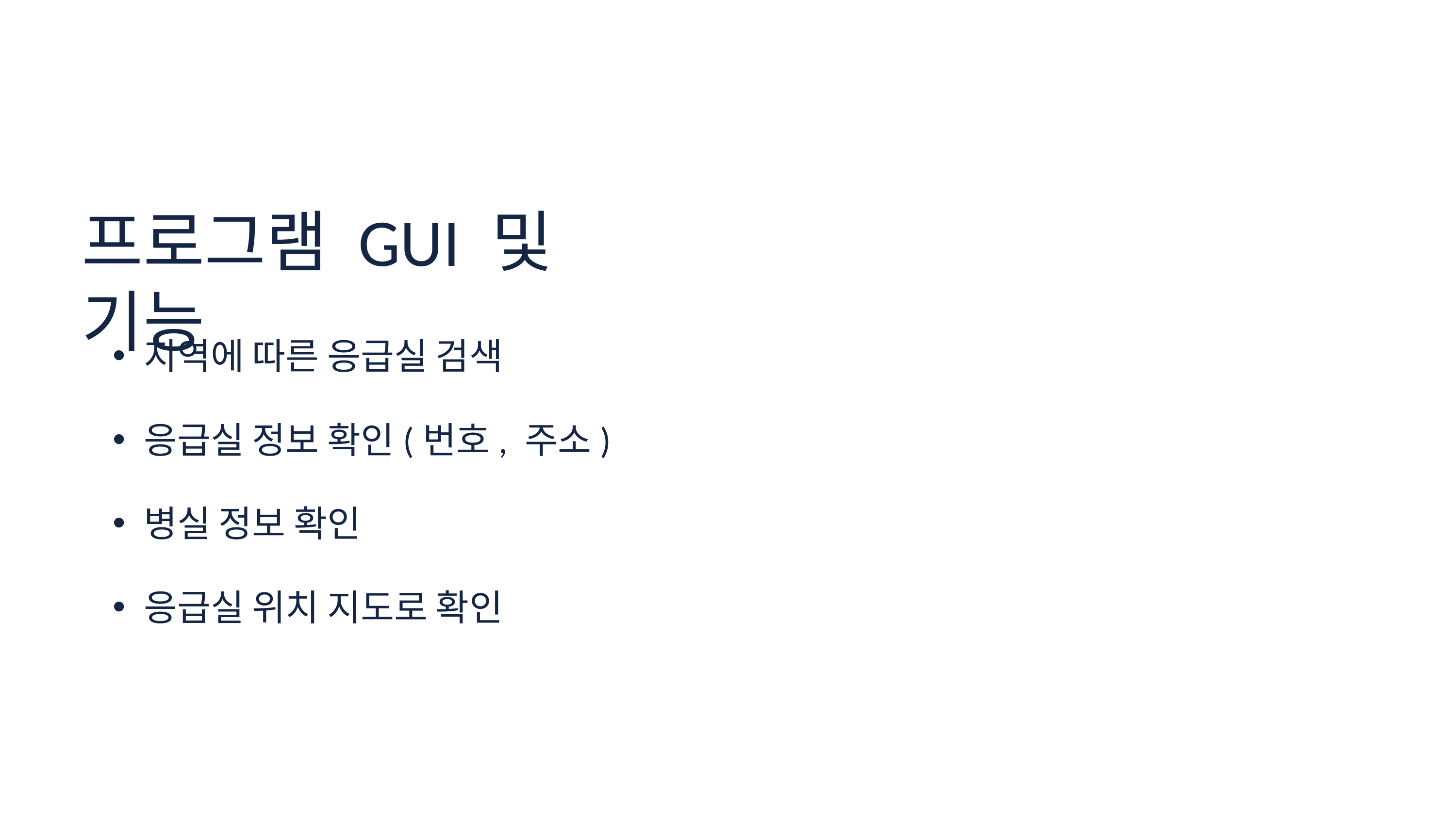

프로그램 GUI 및 기능
지역에 따른 응급실 검색
응급실 정보 확인(번호, 주소)
병실 정보 확인
응급실 위치 지도로 확인